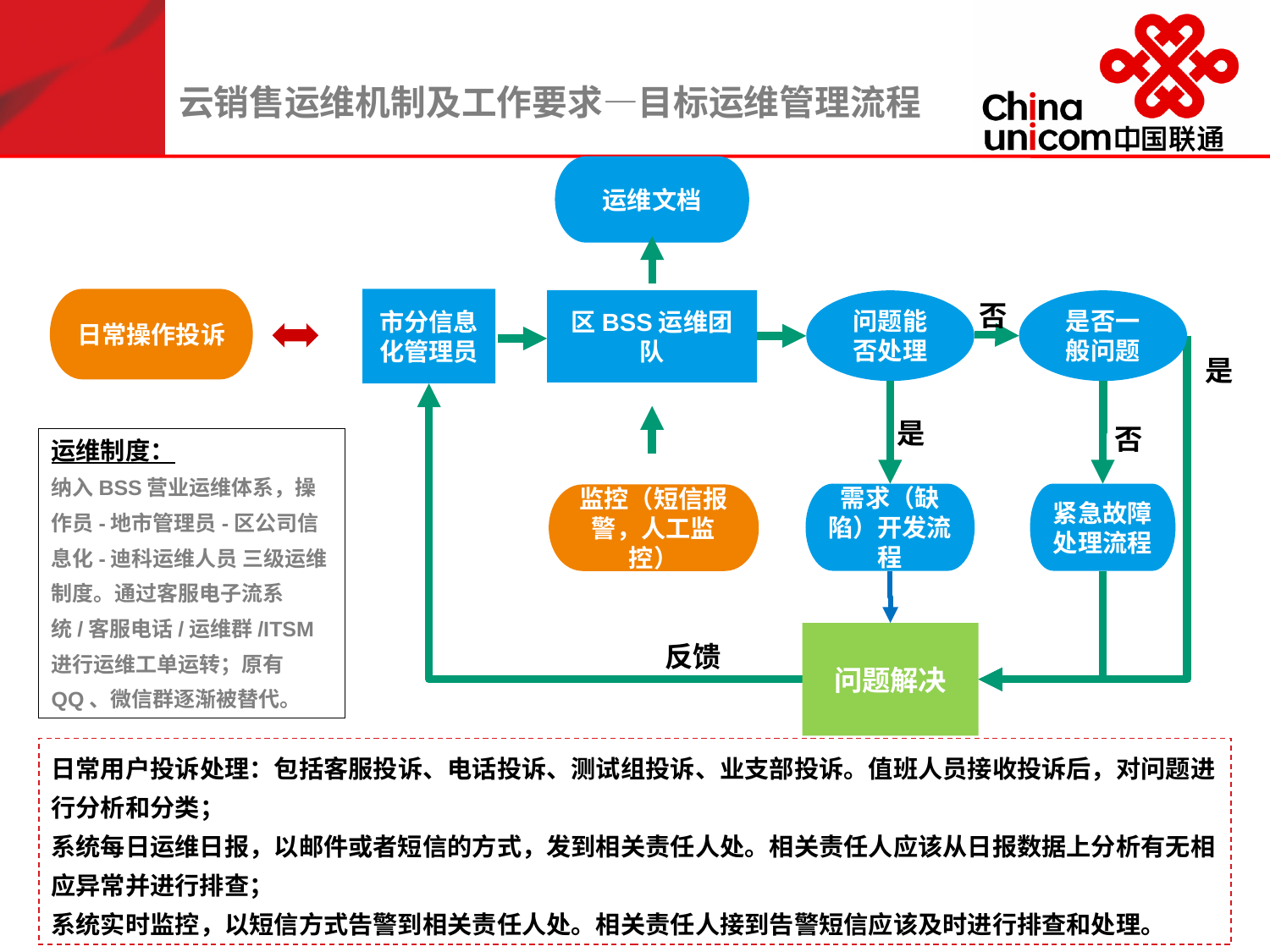

# 云销售运维机制及工作要求—目标运维管理流程
运维文档
日常操作投诉
市分信息化管理员
区BSS运维团队
问题能否处理
是否一般问题
否

是
是
否
运维制度：
纳入BSS营业运维体系，操作员-地市管理员-区公司信息化-迪科运维人员 三级运维制度。通过客服电子流系统/客服电话/运维群/ITSM进行运维工单运转；原有QQ、微信群逐渐被替代。
需求（缺陷）开发流程
紧急故障处理流程
监控（短信报警，人工监控）
问题解决
反馈
日常用户投诉处理：包括客服投诉、电话投诉、测试组投诉、业支部投诉。值班人员接收投诉后，对问题进行分析和分类；
系统每日运维日报，以邮件或者短信的方式，发到相关责任人处。相关责任人应该从日报数据上分析有无相应异常并进行排查；
系统实时监控，以短信方式告警到相关责任人处。相关责任人接到告警短信应该及时进行排查和处理。